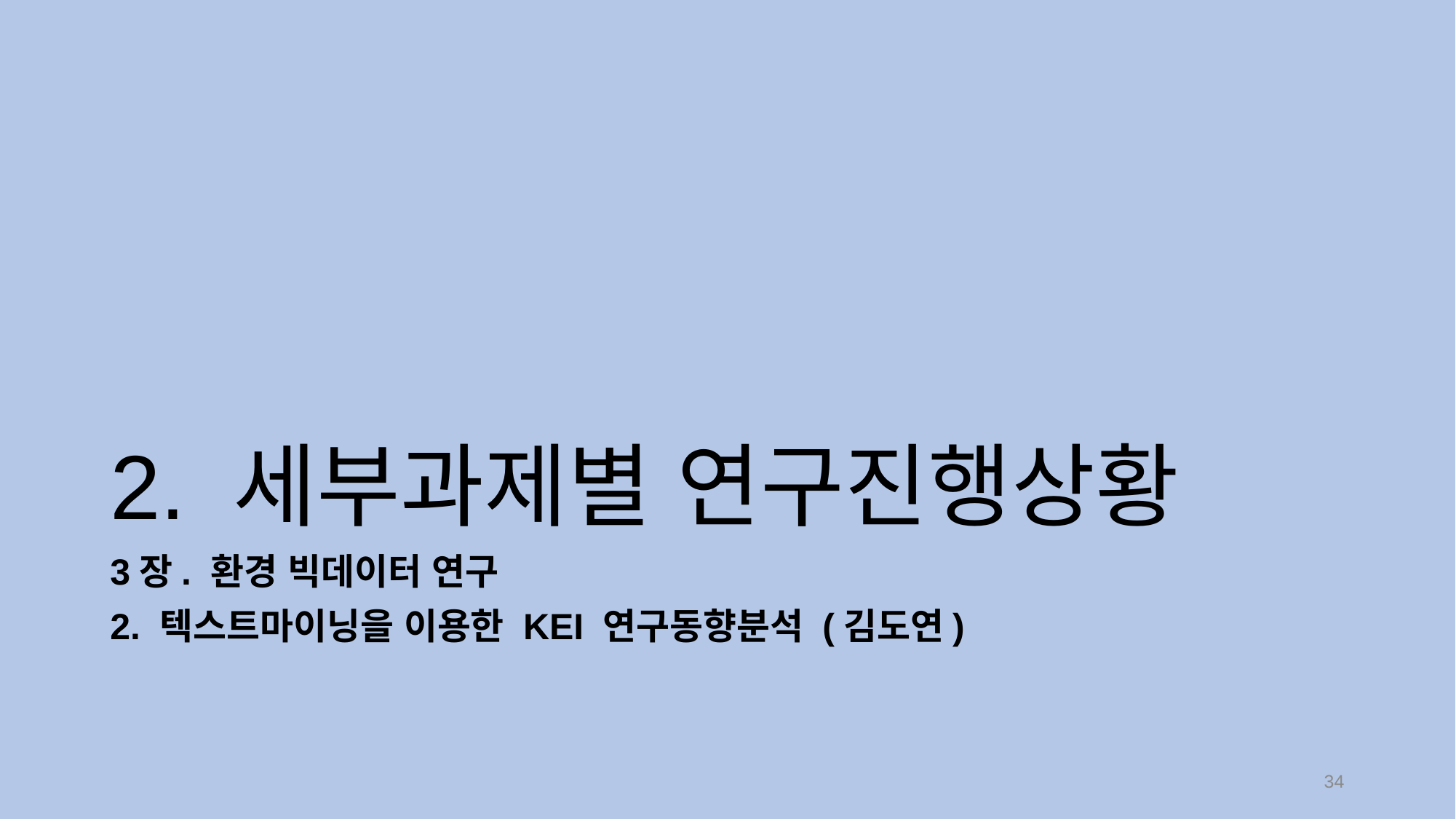

# 2. 세부과제별 연구진행상황
3장. 환경 빅데이터 연구
2. 텍스트마이닝을 이용한 KEI 연구동향분석 (김도연)
34